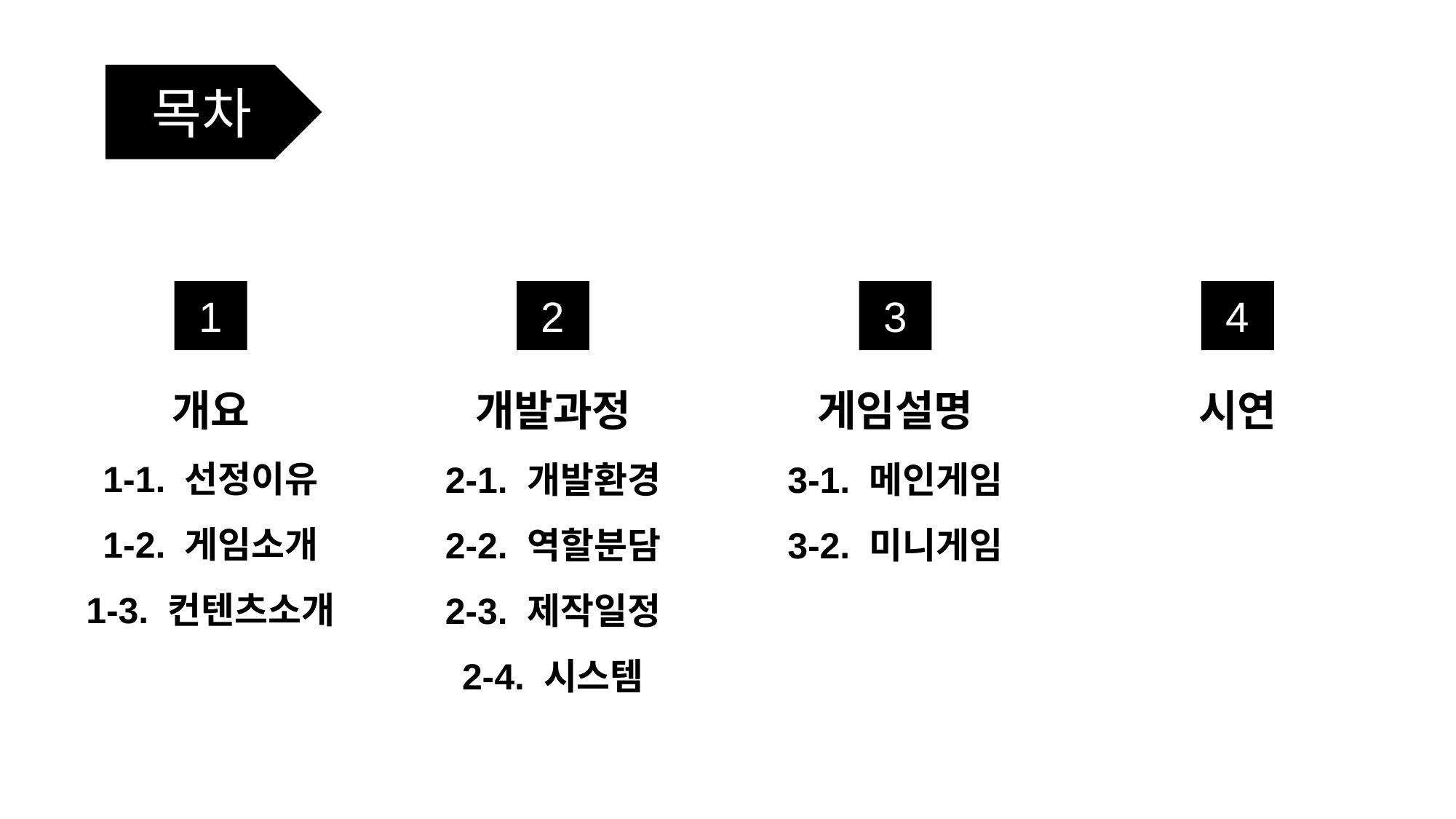

목차
4
2
3
1
개요
1-1. 선정이유
1-2. 게임소개
1-3. 컨텐츠소개
시연
개발과정
2-1. 개발환경
2-2. 역할분담
2-3. 제작일정
2-4. 시스템
게임설명
3-1. 메인게임
3-2. 미니게임